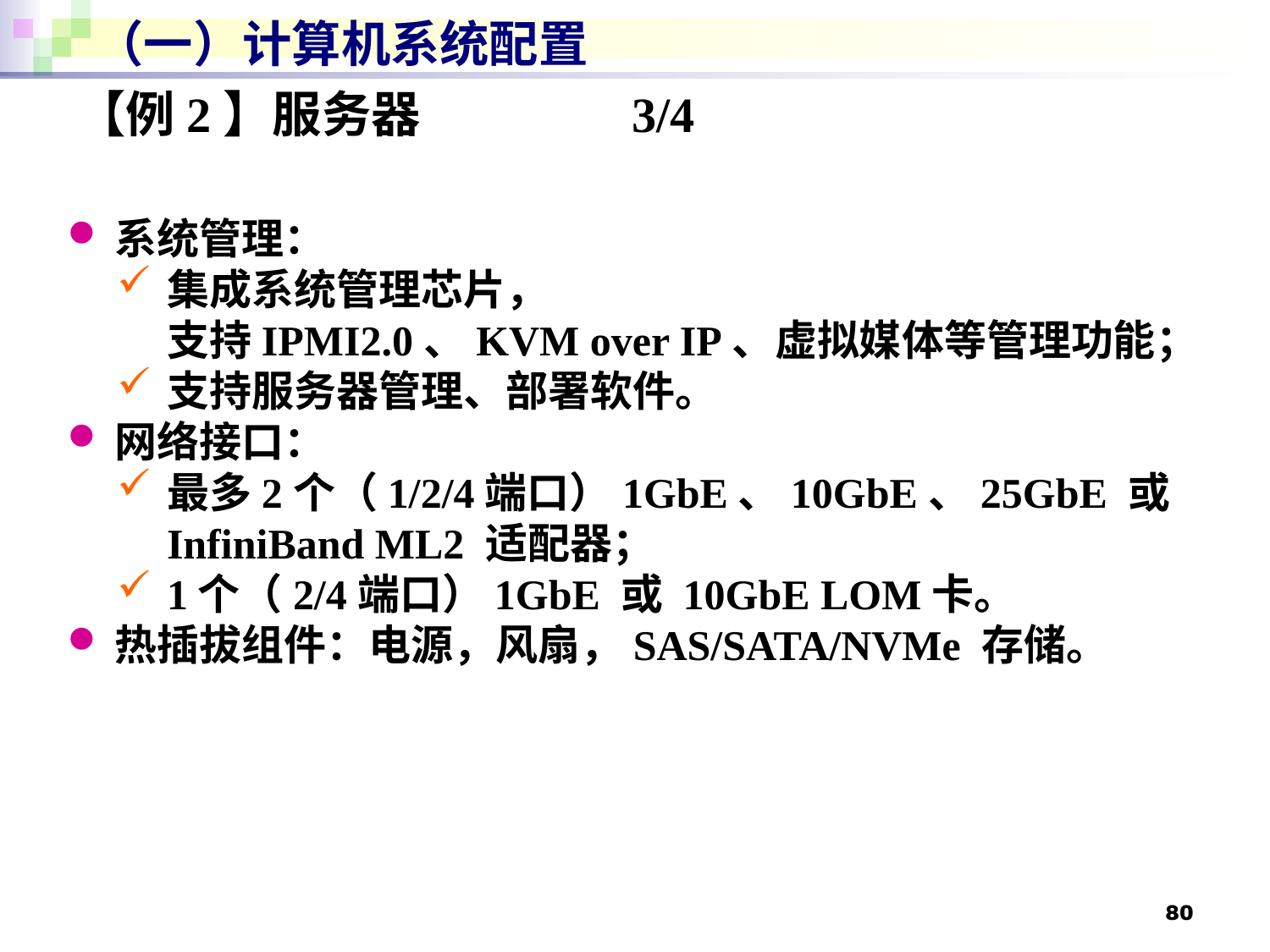

# （一）计算机系统配置
【例2】服务器		3/4
系统管理：
集成系统管理芯片，
支持IPMI2.0、KVM over IP、虚拟媒体等管理功能；
支持服务器管理、部署软件。
网络接口：
最多2个（1/2/4端口）1GbE、10GbE、25GbE 或 InfiniBand ML2 适配器；
1个（2/4端口）1GbE 或 10GbE LOM卡。
热插拔组件：电源，风扇，SAS/SATA/NVMe 存储。
80